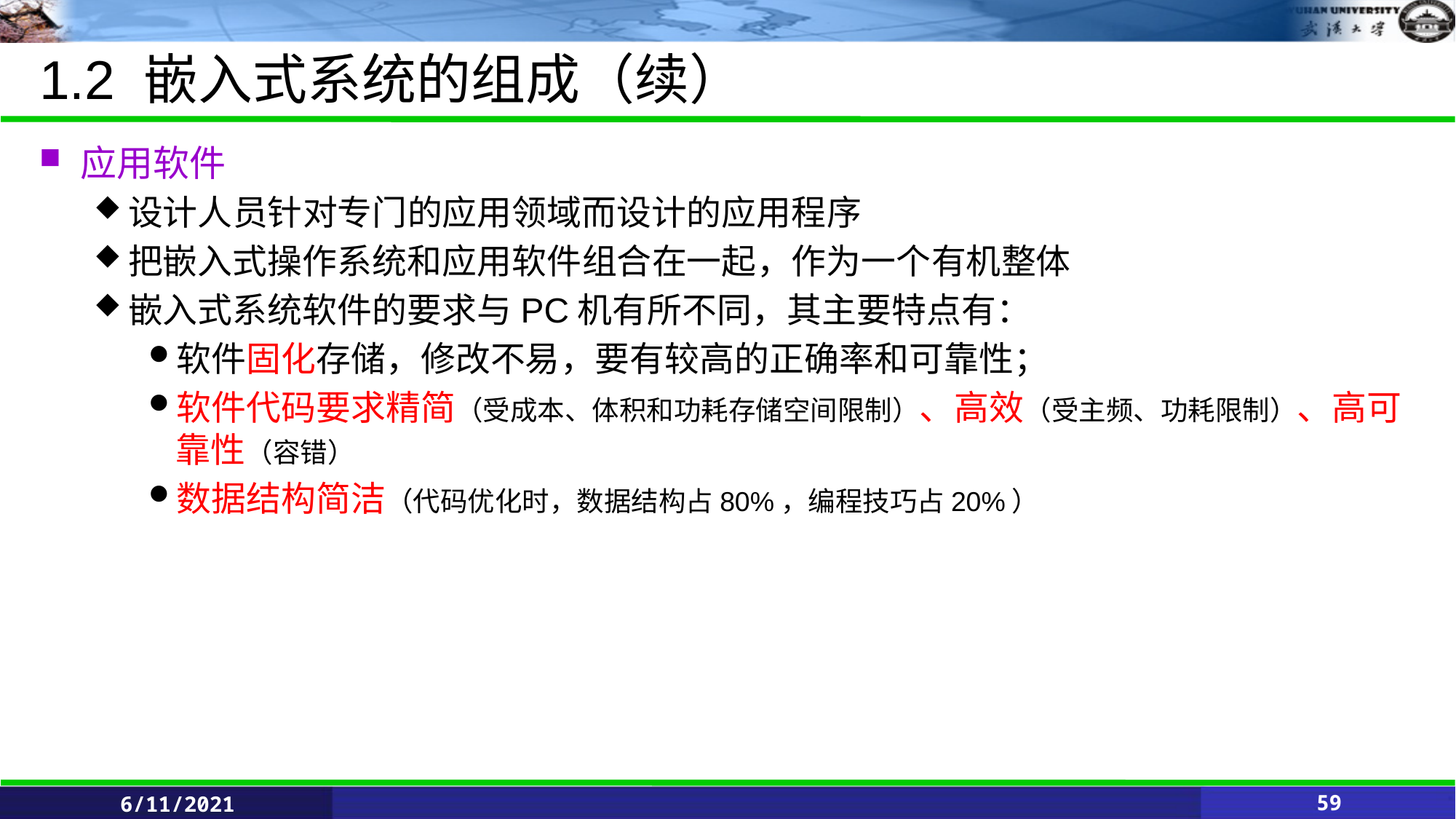

# 1.2 嵌入式系统的组成（续）
应用软件
设计人员针对专门的应用领域而设计的应用程序
把嵌入式操作系统和应用软件组合在一起，作为一个有机整体
嵌入式系统软件的要求与PC机有所不同，其主要特点有：
软件固化存储，修改不易，要有较高的正确率和可靠性；
软件代码要求精简（受成本、体积和功耗存储空间限制）、高效（受主频、功耗限制）、高可靠性（容错）
数据结构简洁（代码优化时，数据结构占80%，编程技巧占20%）
6/11/2021

59